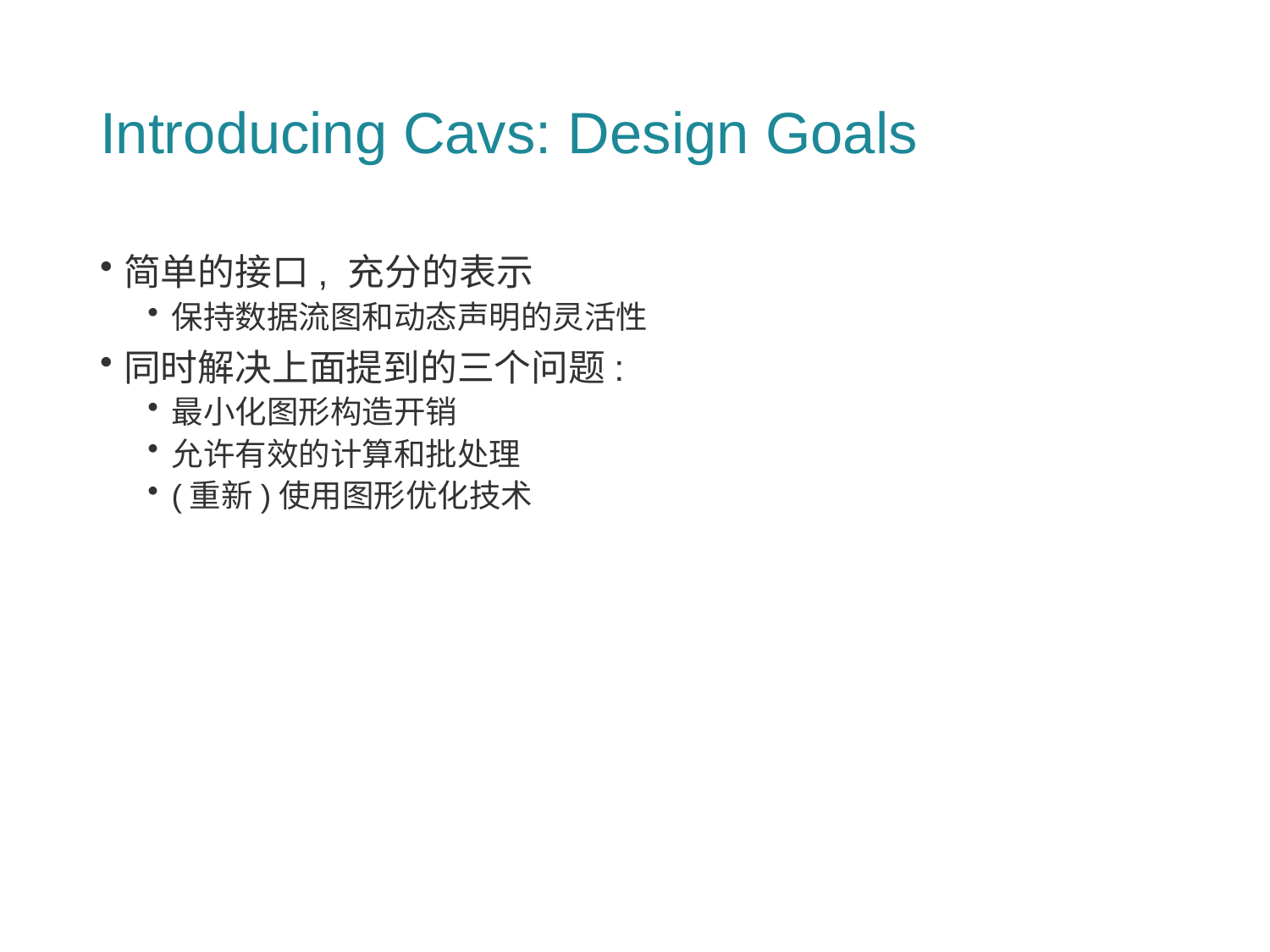

# Introducing Cavs: Design Goals
简单的接口, 充分的表示
保持数据流图和动态声明的灵活性
同时解决上面提到的三个问题:
最小化图形构造开销
允许有效的计算和批处理
(重新)使用图形优化技术